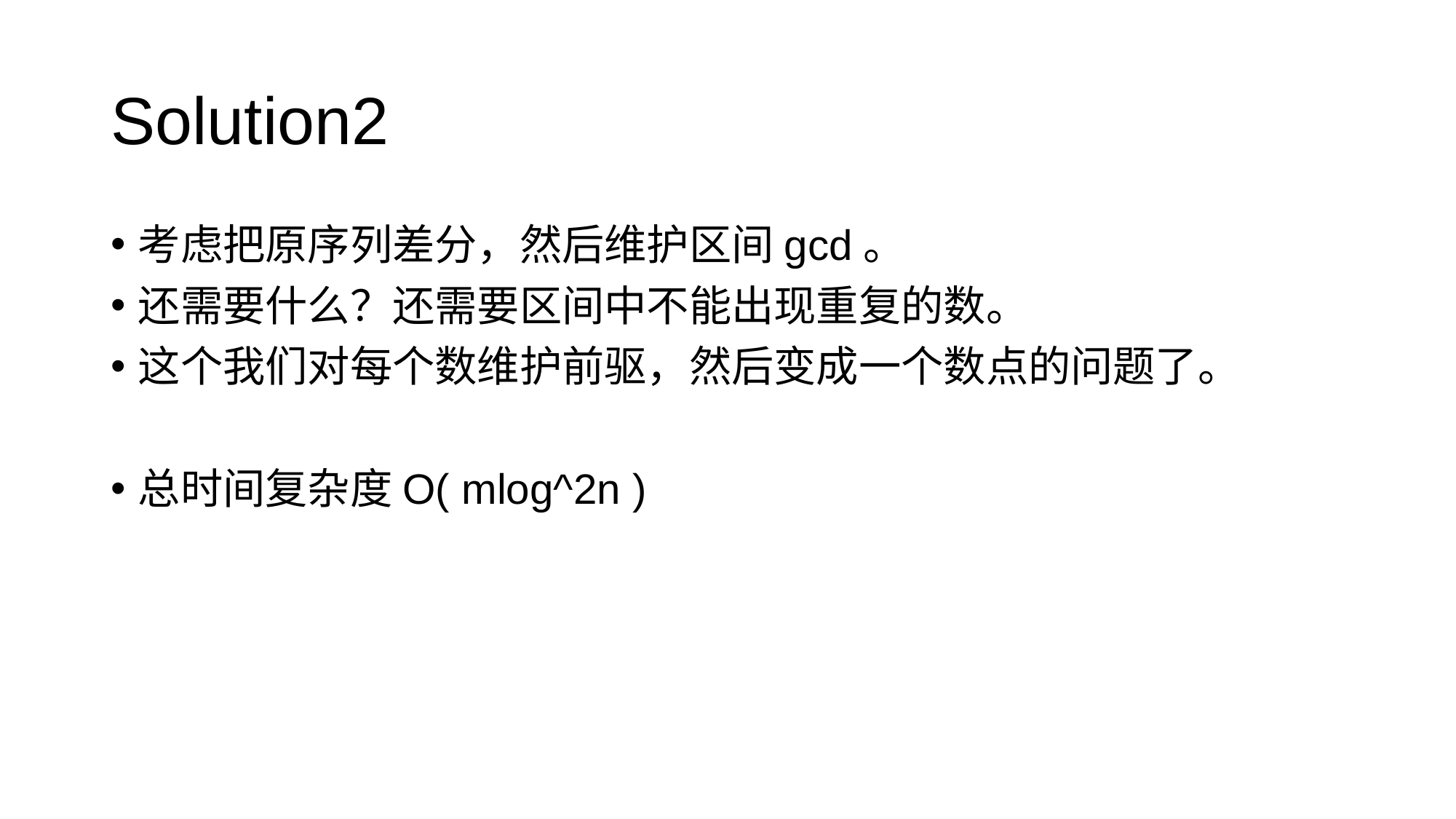

# Solution2
考虑把原序列差分，然后维护区间gcd。
还需要什么？还需要区间中不能出现重复的数。
这个我们对每个数维护前驱，然后变成一个数点的问题了。

总时间复杂度O( mlog^2n )